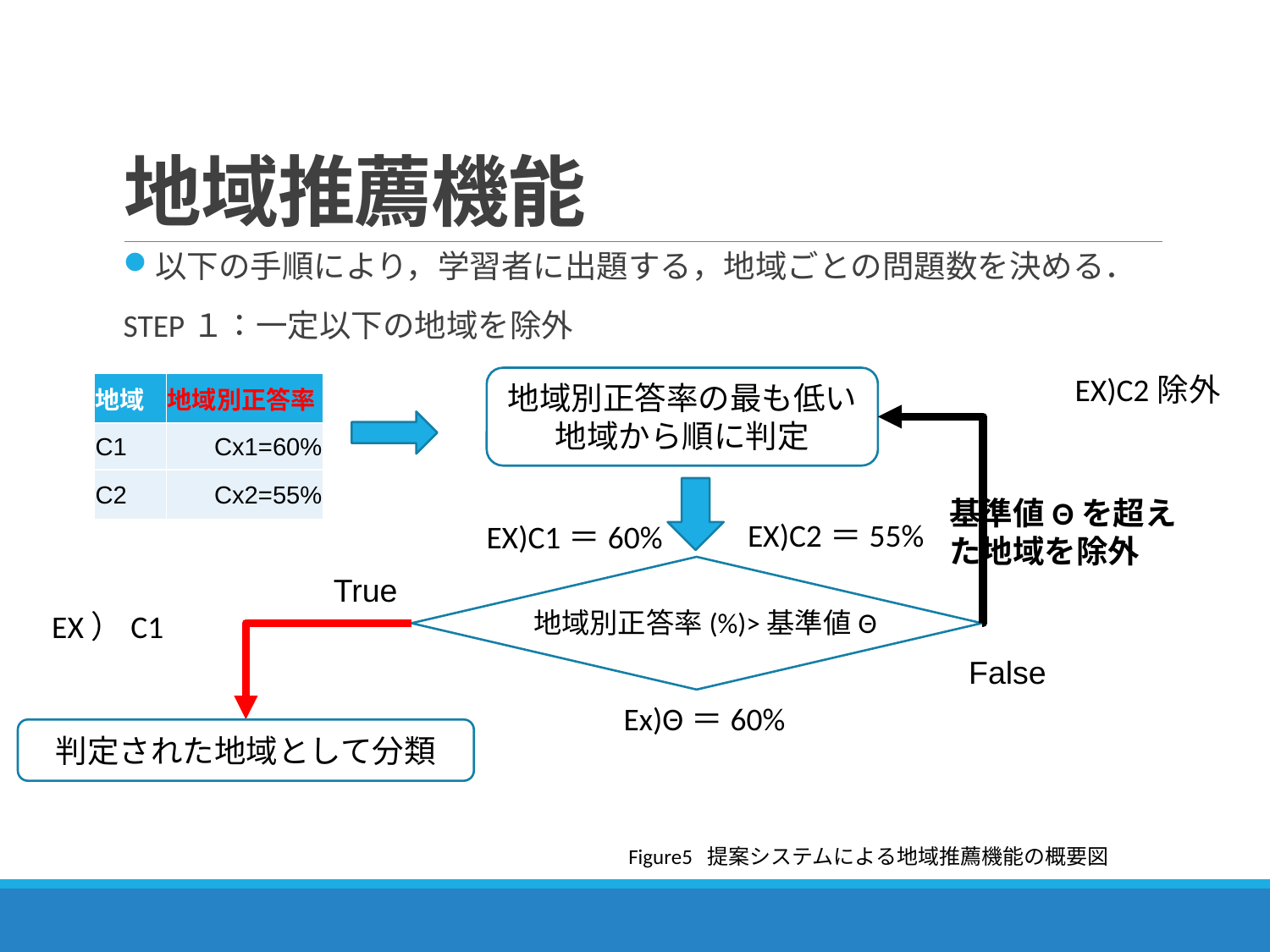

# 地域推薦機能
以下の手順により，学習者に出題する，地域ごとの問題数を決める．
STEP１：一定以下の地域を除外
EX)C2除外
地域別正答率の最も低い地域から順に判定
| 地域 | 地域別正答率 |
| --- | --- |
| C1 | Cx1=60% |
| C2 | Cx2=55% |

基準値Θを超えた地域を除外
EX)C2＝55%
EX)C1＝60%

True
地域別正答率(%)>基準値Θ
EX）C1
False
Ex)Θ＝60%
判定された地域として分類
Figure5  提案システムによる地域推薦機能の概要図
14